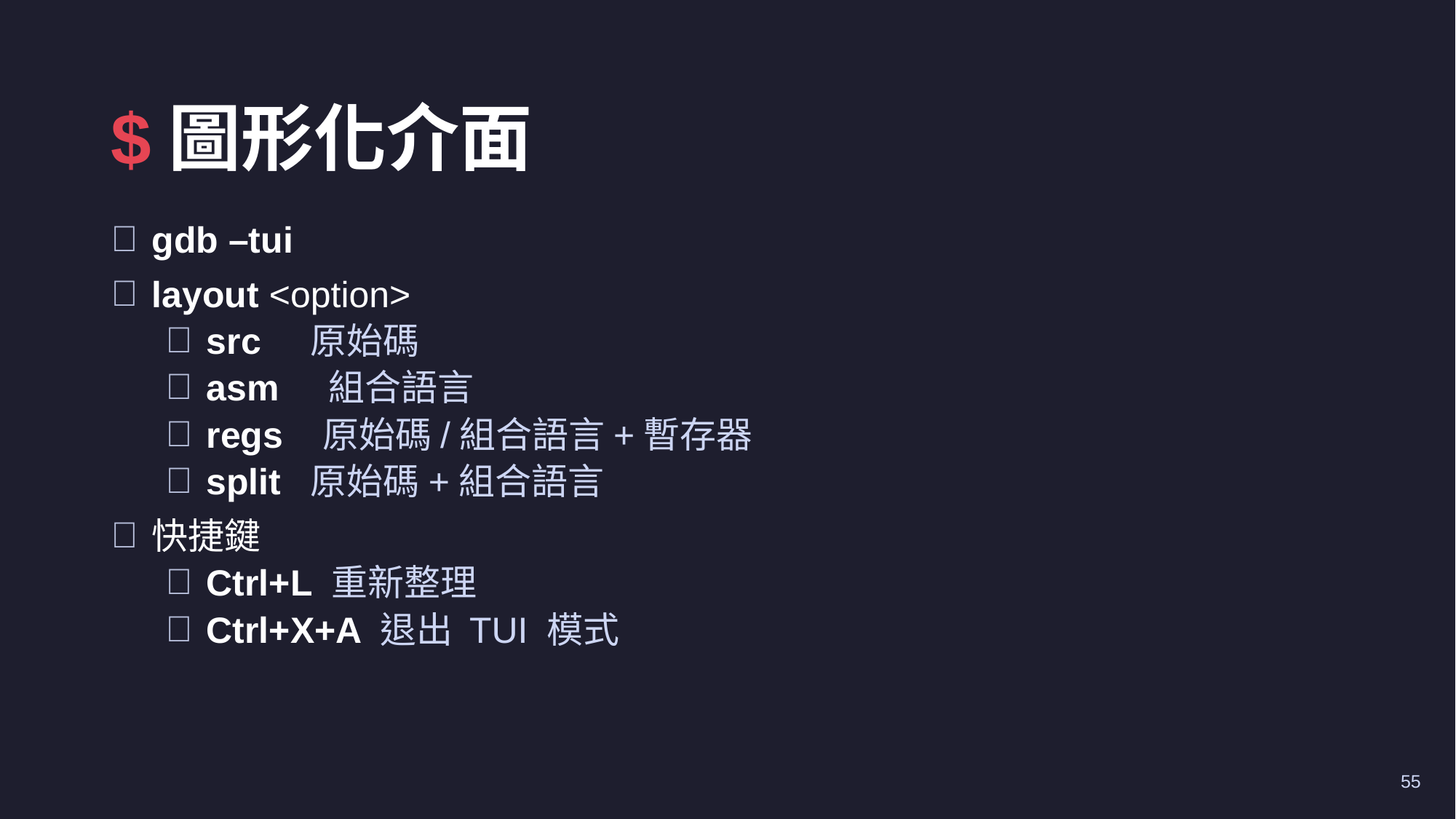

# $圖形化介面
gdb –tui
layout <option>
src    原始碼
asm    組合語言
regs   原始碼/組合語言+暫存器
split  原始碼+組合語言
快捷鍵
Ctrl+L 重新整理
Ctrl+X+A 退出 TUI 模式

55